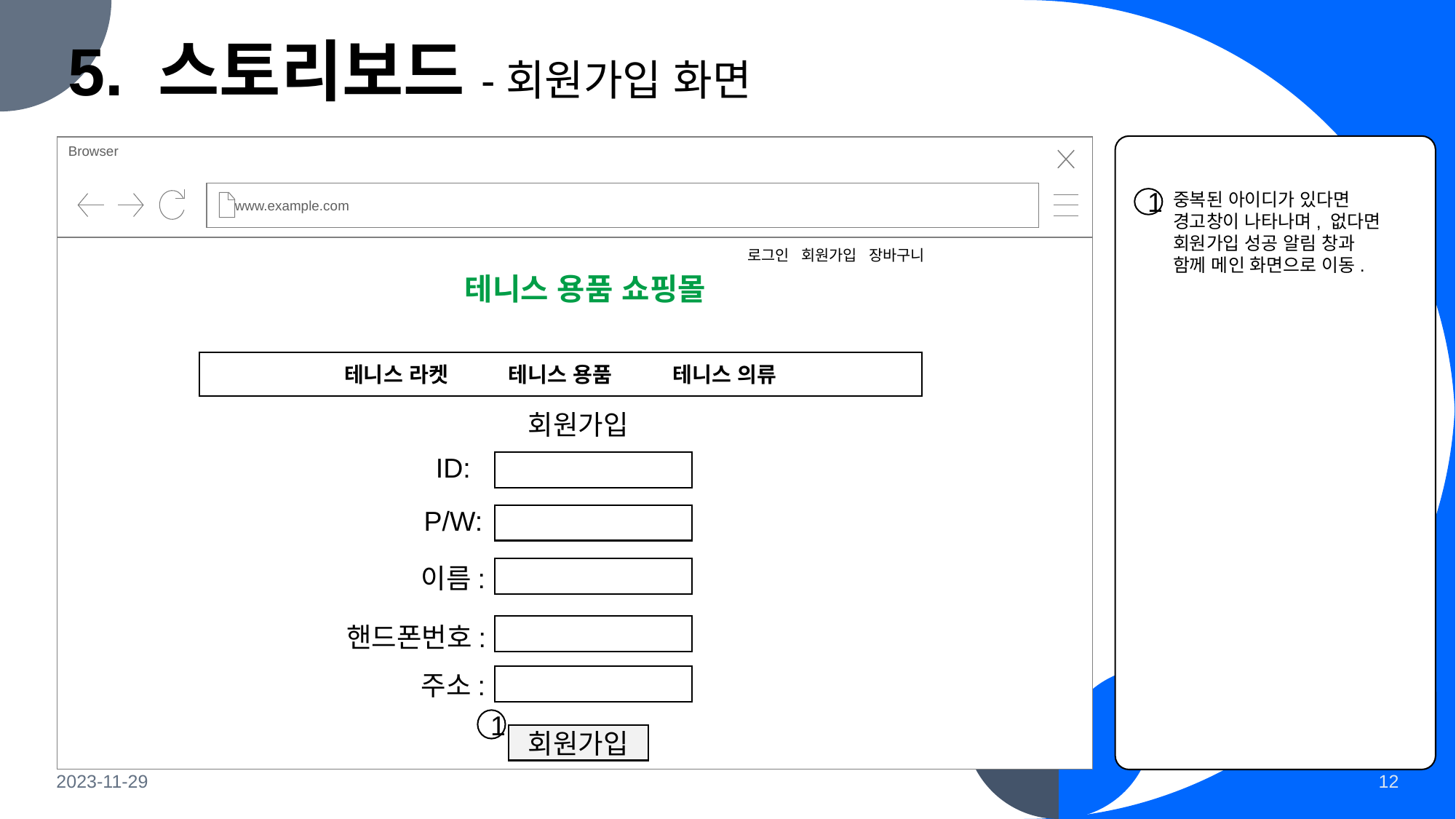

5. 스토리보드-회원가입 화면
로그인 페이지로 이동
Browser

www.example.com

중복된 아이디가 있다면 경고창이 나타나며, 없다면 회원가입 성공 알림 창과 함께 메인 화면으로 이동.
1
로그인   회원가입   장바구니
테니스 용품 쇼핑몰
테니스 라켓          테니스 용품          테니스 의류
회원가입
ID:

P/W:

이름:

핸드폰번호:

주소:

1
회원가입
2023-11-29
12